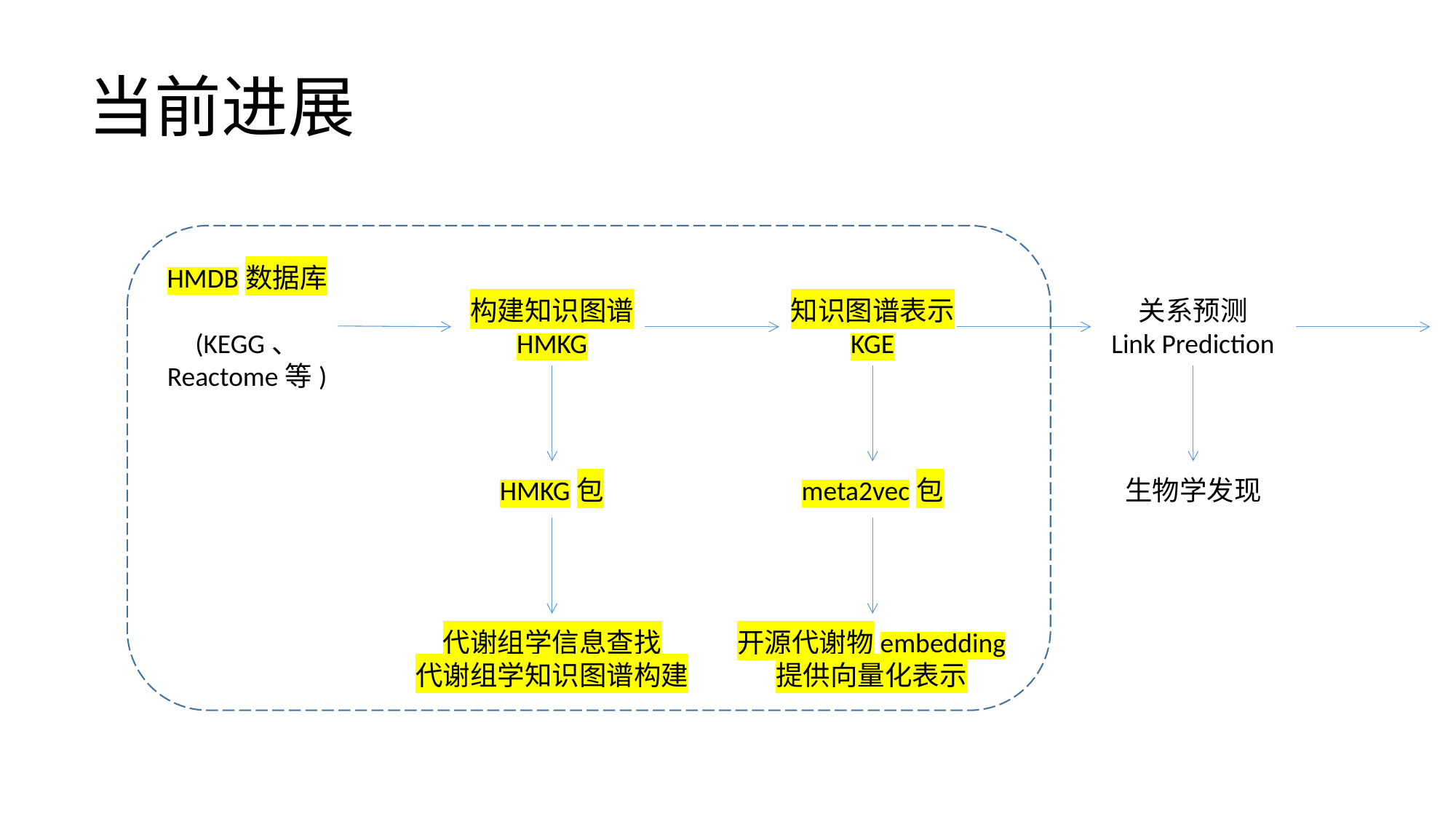

# 当前进展

HMDB数据库

(KEGG、
Reactome等)
构建知识图谱
HMKG
知识图谱表示
KGE
关系预测
Link Prediction
HMKG包
meta2vec包
生物学发现
代谢组学信息查找
代谢组学知识图谱构建
开源代谢物embedding
提供向量化表示